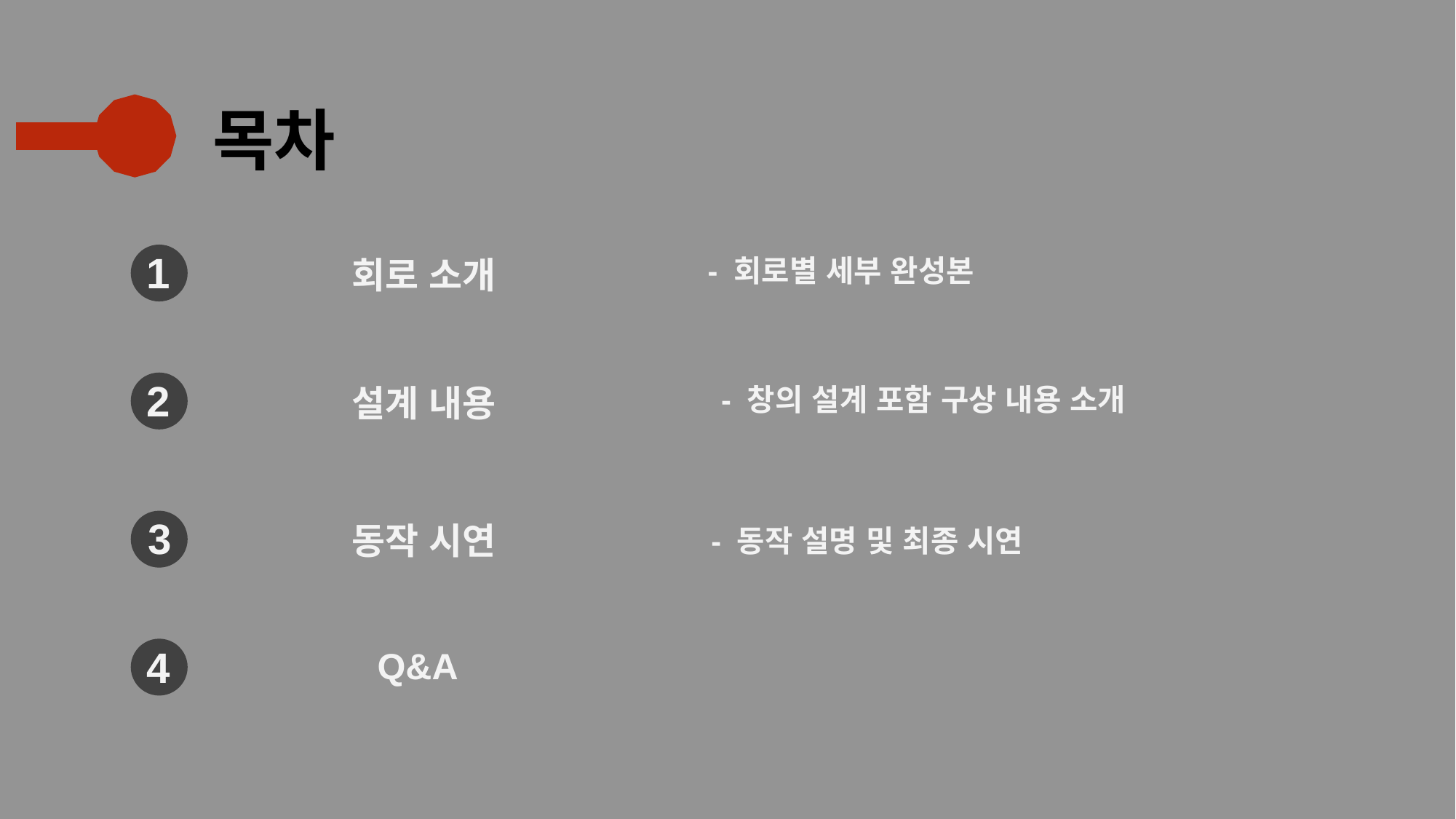

목차
1
회로 소개
- 회로별 세부 완성본
2
설계 내용
- 창의 설계 포함 구상 내용 소개
3
동작 시연
- 동작 설명 및 최종 시연
4
Q&A